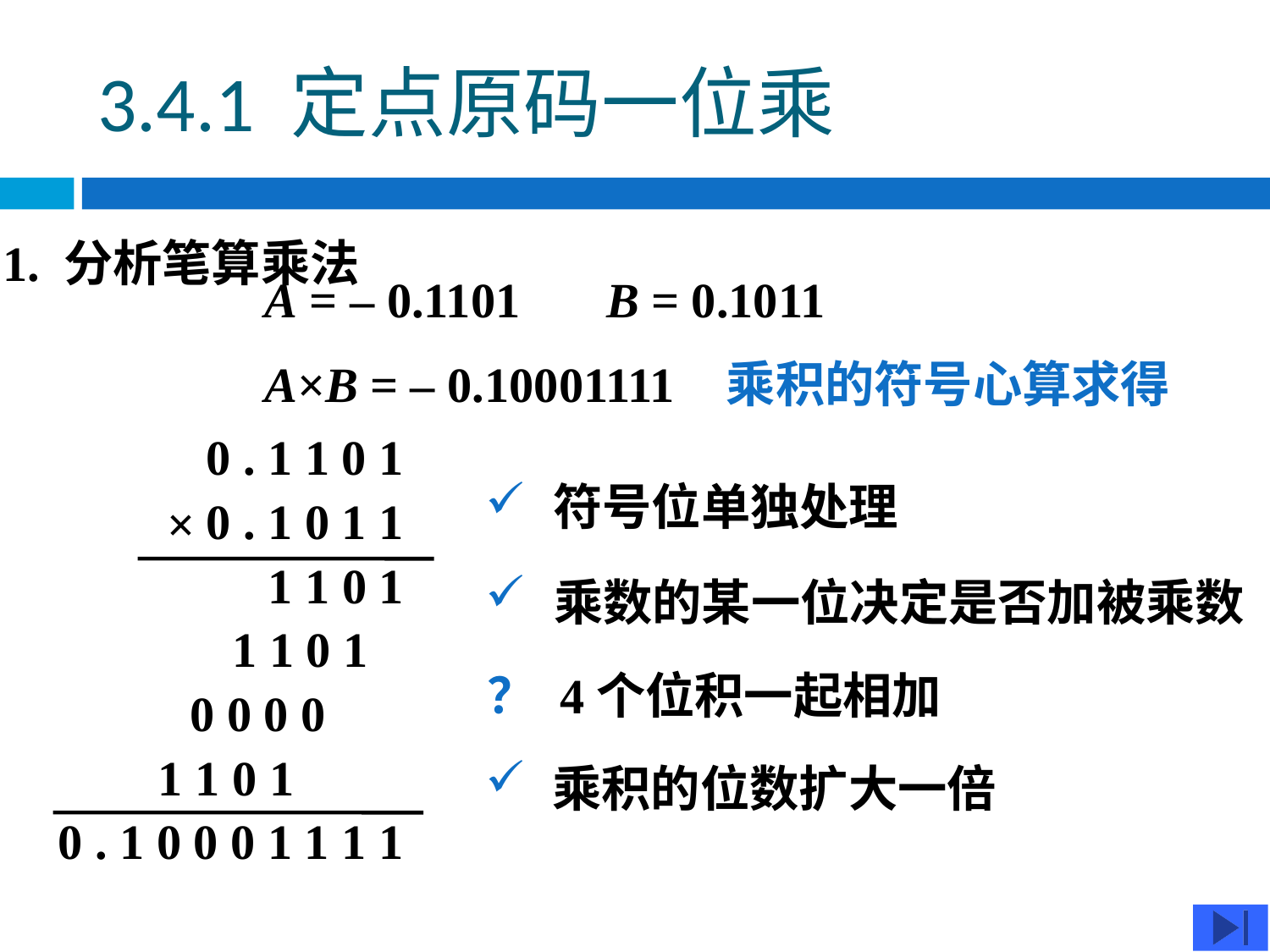

3.4.1 定点原码一位乘
1. 分析笔算乘法
A = – 0.1101       B = 0.1011
A×B = – 0.10001111
乘积的符号心算求得
0 . 1 1 0 1
符号位单独处理

0 . 1 0 1 1
×
1 1 0 1

乘数的某一位决定是否加被乘数
1 1 0 1
？
 4个位积一起相加
0 0 0 0
1 1 0 1

乘积的位数扩大一倍
0 . 1 0 0 0 1 1 1 1